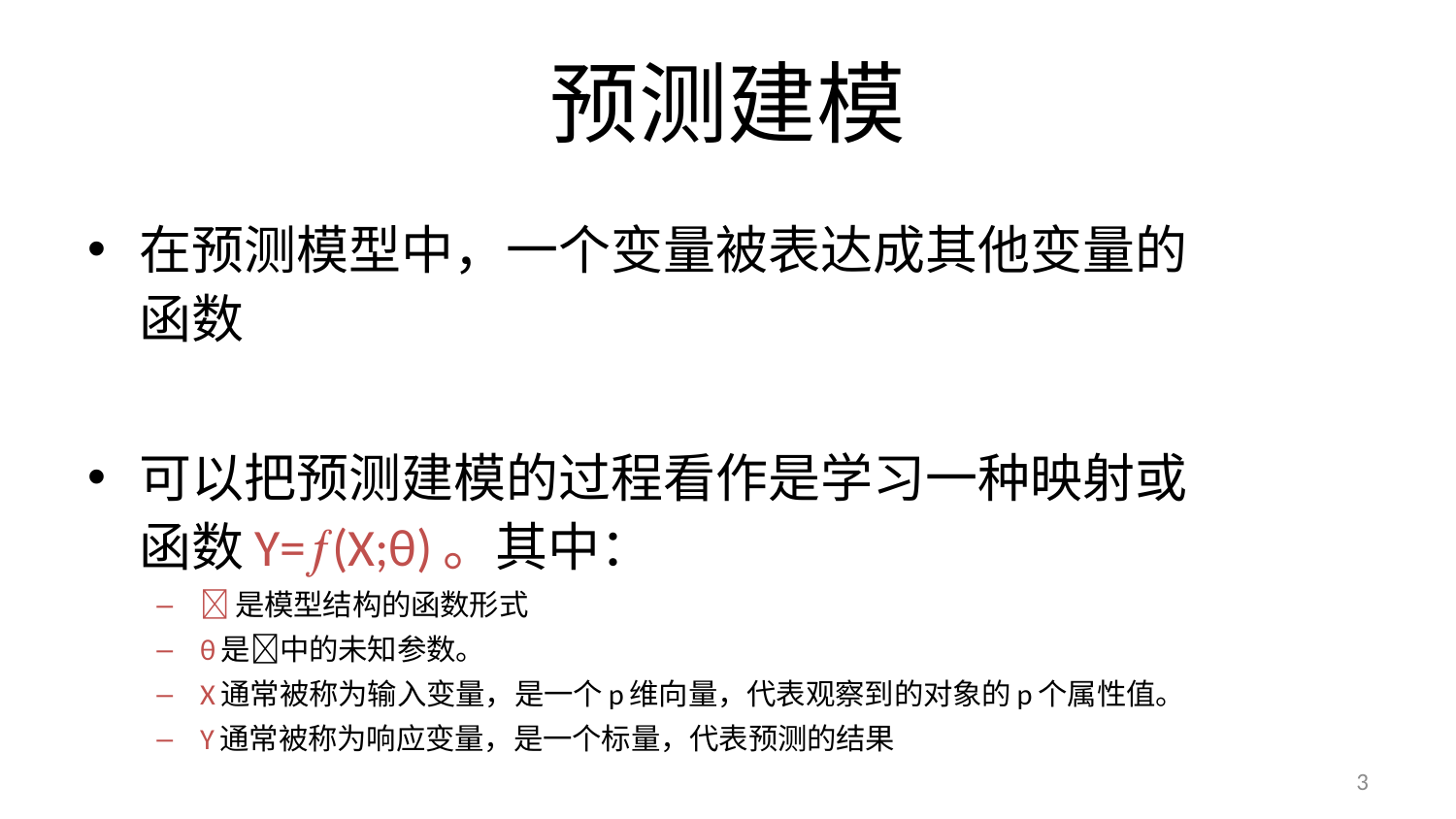

# 预测建模
在预测模型中，一个变量被表达成其他变量的函数

可以把预测建模的过程看作是学习一种映射或函数Y=ƒ(X;θ)。其中：
ƒ是模型结构的函数形式
θ是ƒ中的未知参数。
X通常被称为输入变量，是一个p维向量，代表观察到的对象的p个属性值。
Y通常被称为响应变量，是一个标量，代表预测的结果

3